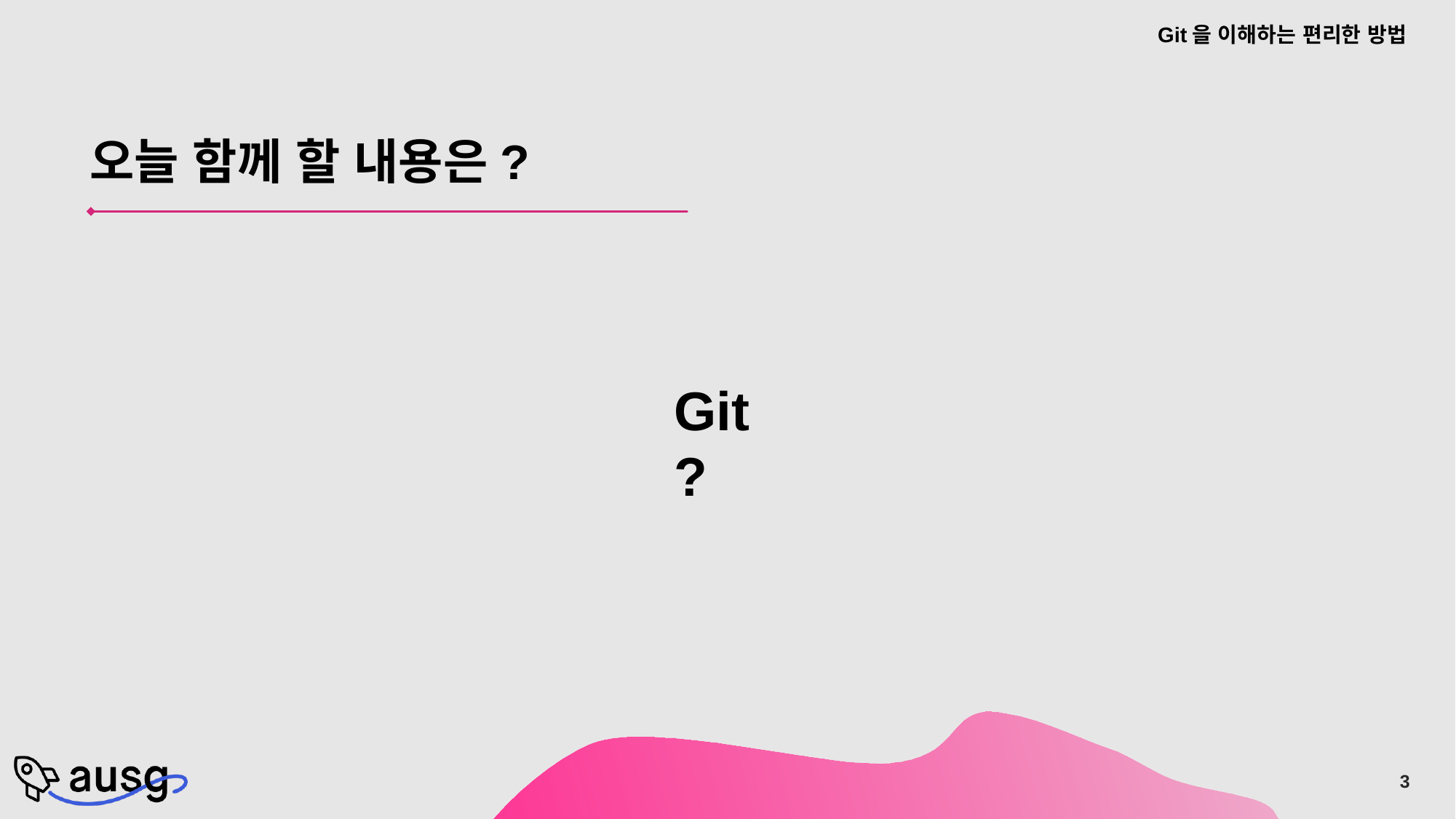

CONTENTS
Git을 이해하는 편리한 방법
오늘 함께 할 내용은?
Git?

3